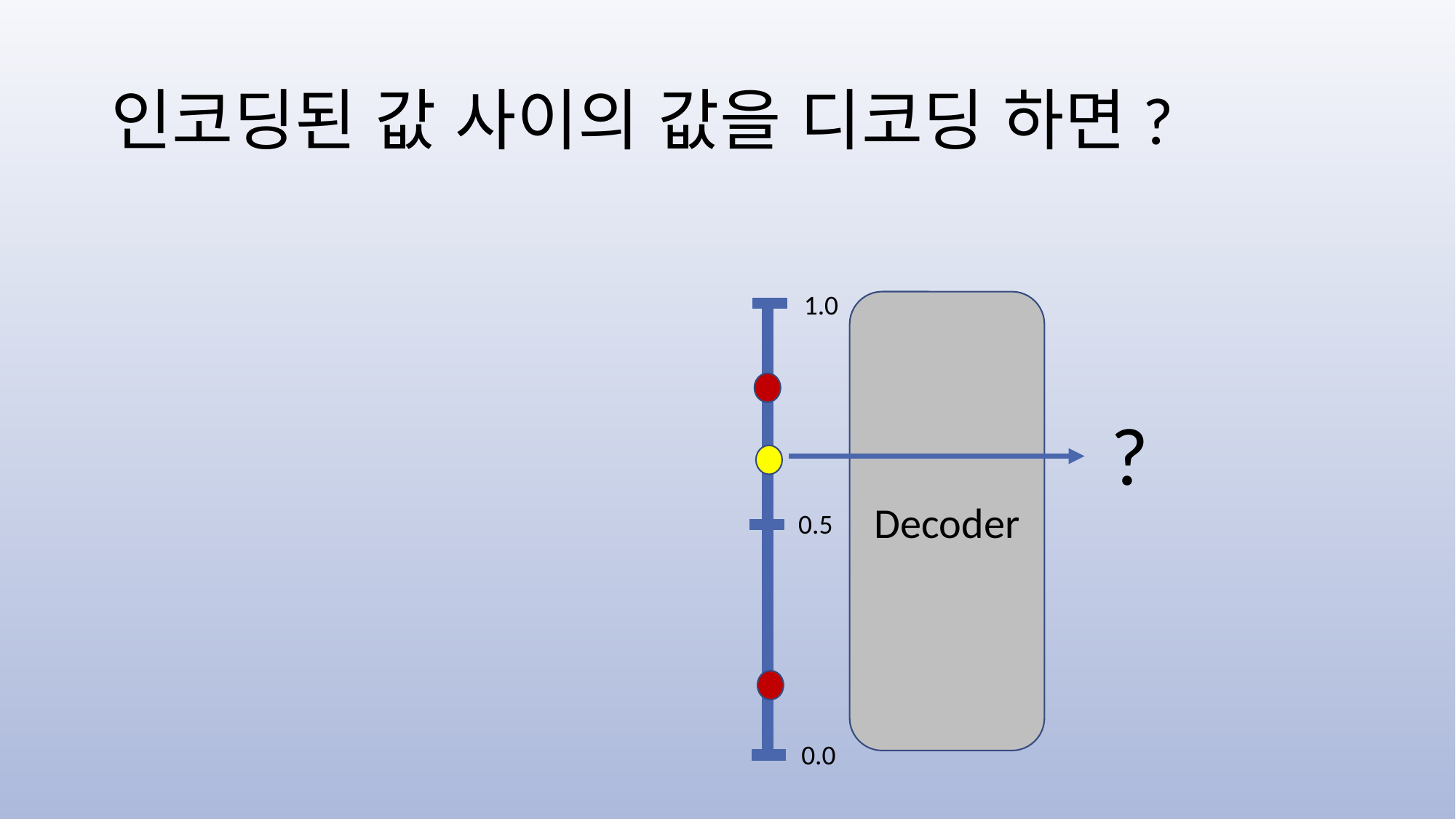

# 인코딩된 값 사이의 값을 디코딩 하면?
1.0
Decoder

?

0.5

0.0